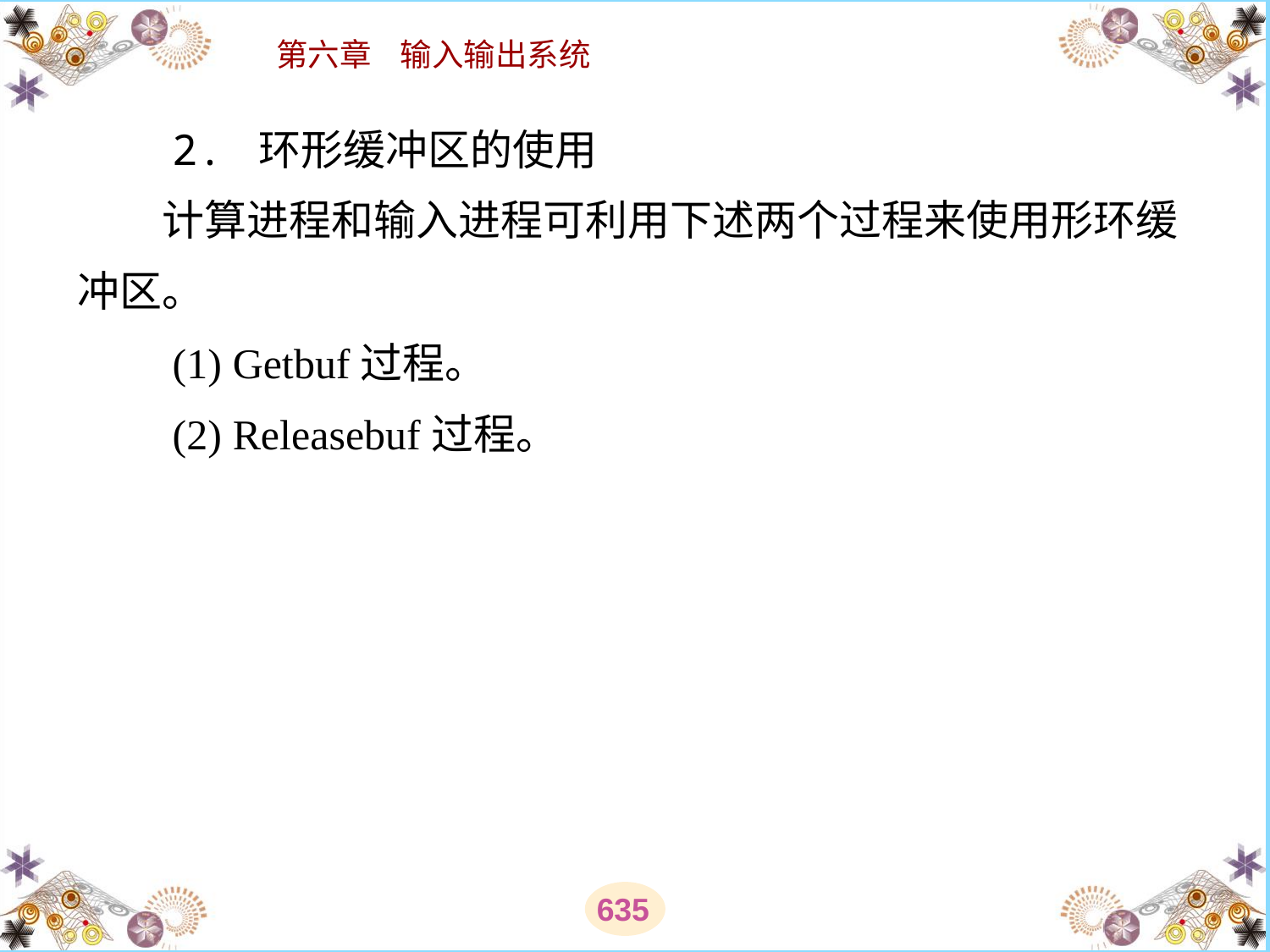

# 2. 环形缓冲区的使用 　　计算进程和输入进程可利用下述两个过程来使用形环缓冲区。 　　(1) Getbuf过程。 　　(2) Releasebuf过程。